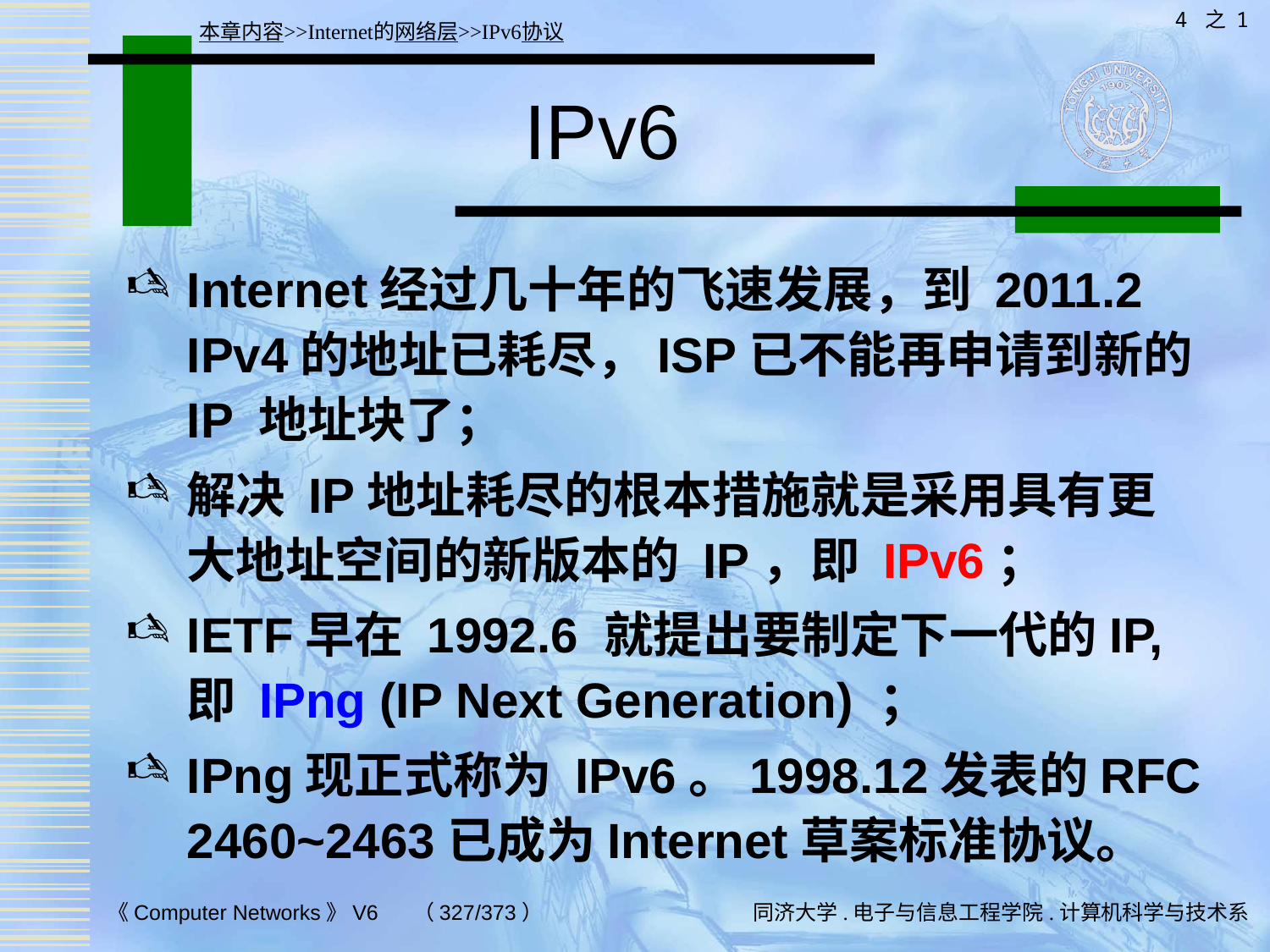

4 之 1
本章内容>>Internet的网络层>>IPv6协议
# IPv6
Internet经过几十年的飞速发展，到 2011.2 IPv4的地址已耗尽，ISP已不能再申请到新的 IP 地址块了；
解决 IP地址耗尽的根本措施就是采用具有更大地址空间的新版本的 IP，即 IPv6；
IETF早在 1992.6 就提出要制定下一代的IP, 即 IPng (IP Next Generation) ；
IPng现正式称为 IPv6。1998.12发表的RFC 2460~2463已成为Internet草案标准协议。